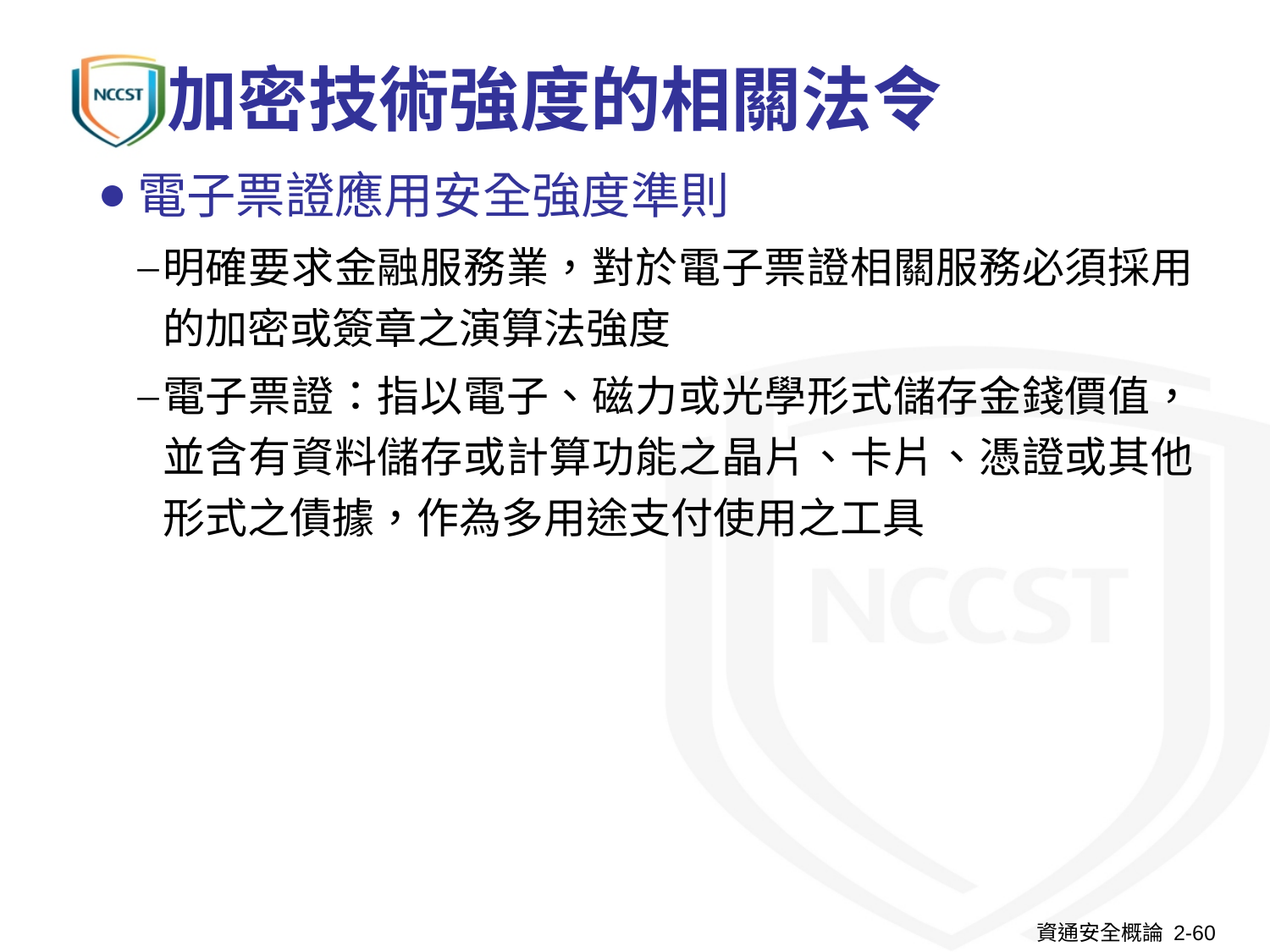

# 加密技術強度的相關法令
電子票證應用安全強度準則
明確要求金融服務業，對於電子票證相關服務必須採用的加密或簽章之演算法強度
電子票證：指以電子、磁力或光學形式儲存金錢價值，並含有資料儲存或計算功能之晶片、卡片、憑證或其他形式之債據，作為多用途支付使用之工具